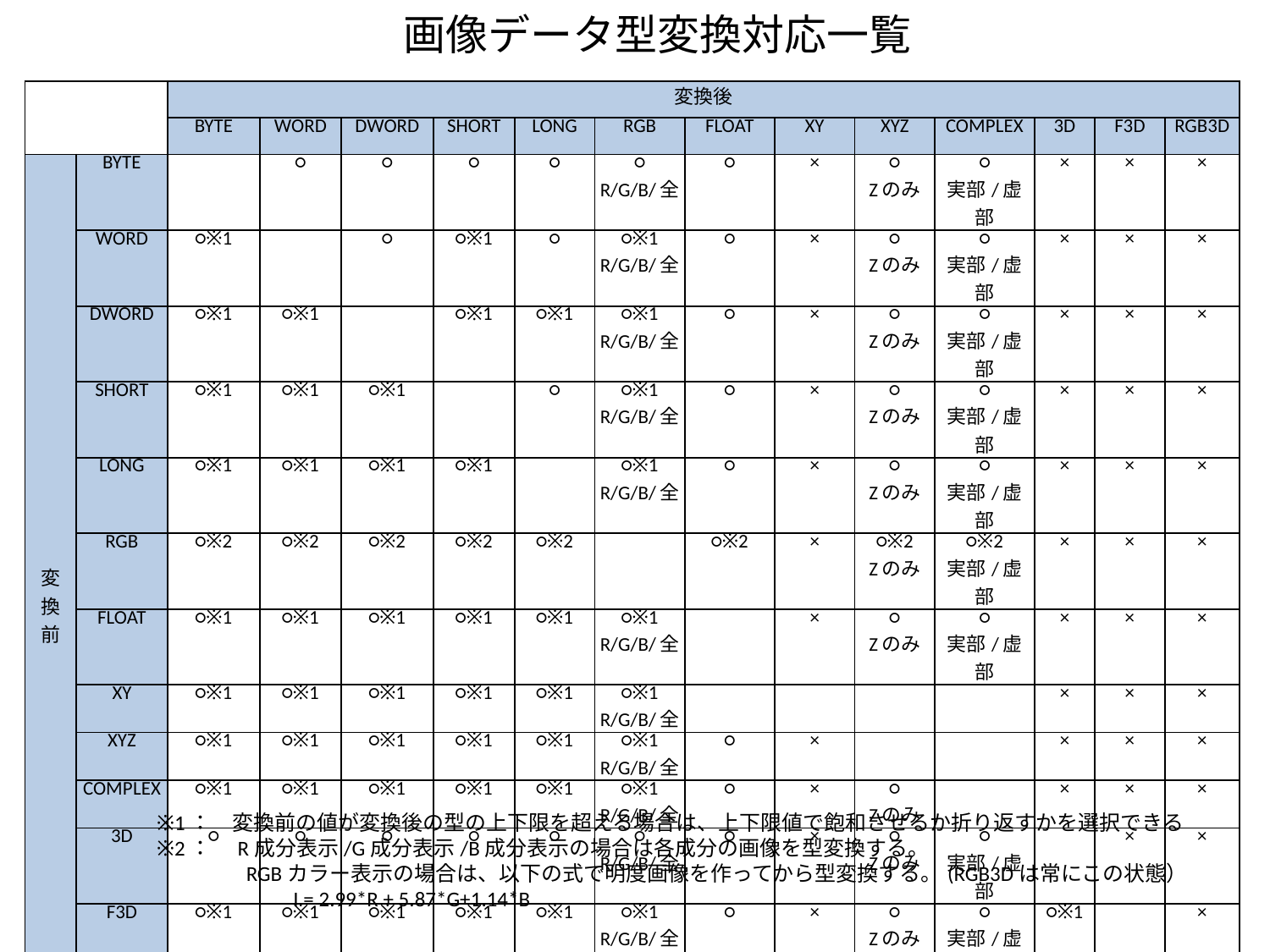

画像データ型変換対応一覧
|  |  | 変換後 |  |  |  |  |  |  |  |  |  |  |  |  |
| --- | --- | --- | --- | --- | --- | --- | --- | --- | --- | --- | --- | --- | --- | --- |
|  |  | BYTE | WORD | DWORD | SHORT | LONG | RGB | FLOAT | XY | XYZ | COMPLEX | 3D | F3D | RGB3D |
| 変 換 前 | BYTE |  | ○ | ○ | ○ | ○ | ○ R/G/B/全 | ○ | × | ○ Zのみ | ○ 実部/虚部 | × | × | × |
|  | WORD | ○※1 |  | ○ | ○※1 | ○ | ○※1 R/G/B/全 | ○ | × | ○ Zのみ | ○ 実部/虚部 | × | × | × |
|  | DWORD | ○※1 | ○※1 |  | ○※1 | ○※1 | ○※1 R/G/B/全 | ○ | × | ○ Zのみ | ○ 実部/虚部 | × | × | × |
|  | SHORT | ○※1 | ○※1 | ○※1 |  | ○ | ○※1 R/G/B/全 | ○ | × | ○ Zのみ | ○ 実部/虚部 | × | × | × |
|  | LONG | ○※1 | ○※1 | ○※1 | ○※1 |  | ○※1 R/G/B/全 | ○ | × | ○ Zのみ | ○ 実部/虚部 | × | × | × |
|  | RGB | ○※2 | ○※2 | ○※2 | ○※2 | ○※2 |  | ○※2 | × | ○※2 Zのみ | ○※2 実部/虚部 | × | × | × |
|  | FLOAT | ○※1 | ○※1 | ○※1 | ○※1 | ○※1 | ○※1 R/G/B/全 |  | × | ○ Zのみ | ○ 実部/虚部 | × | × | × |
|  | XY | ○※1 | ○※1 | ○※1 | ○※1 | ○※1 | ○※1 R/G/B/全 |  |  |  |  | × | × | × |
|  | XYZ | ○※1 | ○※1 | ○※1 | ○※1 | ○※1 | ○※1 R/G/B/全 | ○ | × |  |  | × | × | × |
|  | COMPLEX | ○※1 | ○※1 | ○※1 | ○※1 | ○※1 | ○※1 R/G/B/全 | ○ | × | ○ Zのみ |  | × | × | × |
|  | 3D | ○ | ○ | ○ | ○ | ○ | ○ R/G/B/全 | ○ | × | ○ Zのみ | ○ 実部/虚部 |  | × | × |
|  | F3D | ○※1 | ○※1 | ○※1 | ○※1 | ○※1 | ○※1 R/G/B/全 | ○ | × | ○ Zのみ | ○ 実部/虚部 | ○※1 |  | × |
|  | RGB3D | ○※2 | ○※2 | ○※2 | ○※2 | ○※2 | ○ | ○※2 | × | ○※2 Zのみ | ○※2 実部/虚部 | ○※2 | × |  |
※1：　変換前の値が変換後の型の上下限を超える場合は、上下限値で飽和させるか折り返すかを選択できる
※2：　R成分表示/G成分表示/B成分表示の場合は各成分の画像を型変換する。
　　　　RGBカラー表示の場合は、以下の式で明度画像を作ってから型変換する。(RGB3Dは常にこの状態）
　　　　　　 I = 2.99*R + 5.87*G+1.14*B